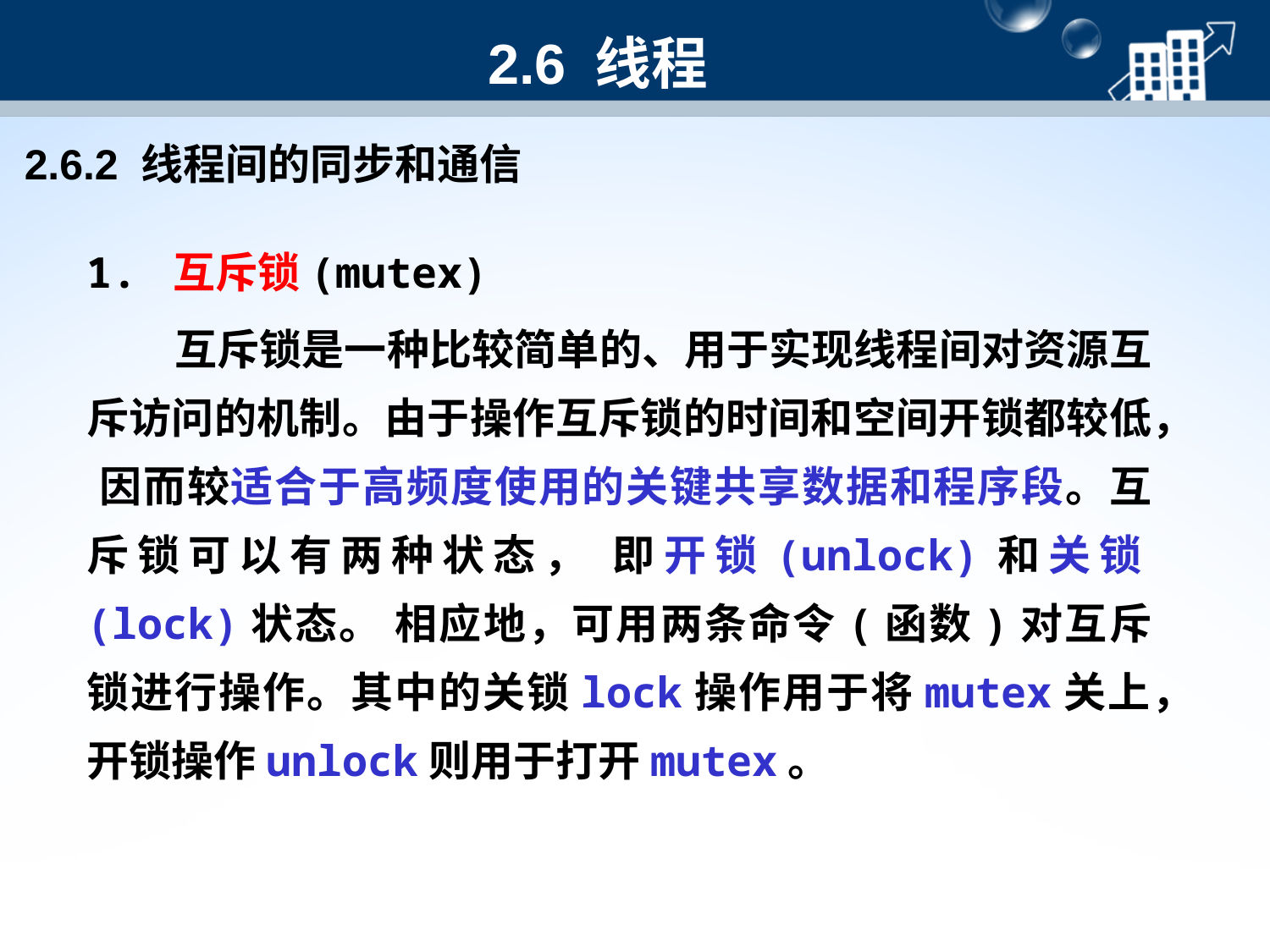

2.6 线程
2.6.2 线程间的同步和通信
1. 互斥锁(mutex)
        互斥锁是一种比较简单的、用于实现线程间对资源互斥访问的机制。由于操作互斥锁的时间和空间开锁都较低， 因而较适合于高频度使用的关键共享数据和程序段。互斥锁可以有两种状态， 即开锁(unlock)和关锁(lock)状态。 相应地，可用两条命令(函数)对互斥锁进行操作。其中的关锁lock操作用于将mutex关上，开锁操作unlock则用于打开mutex。